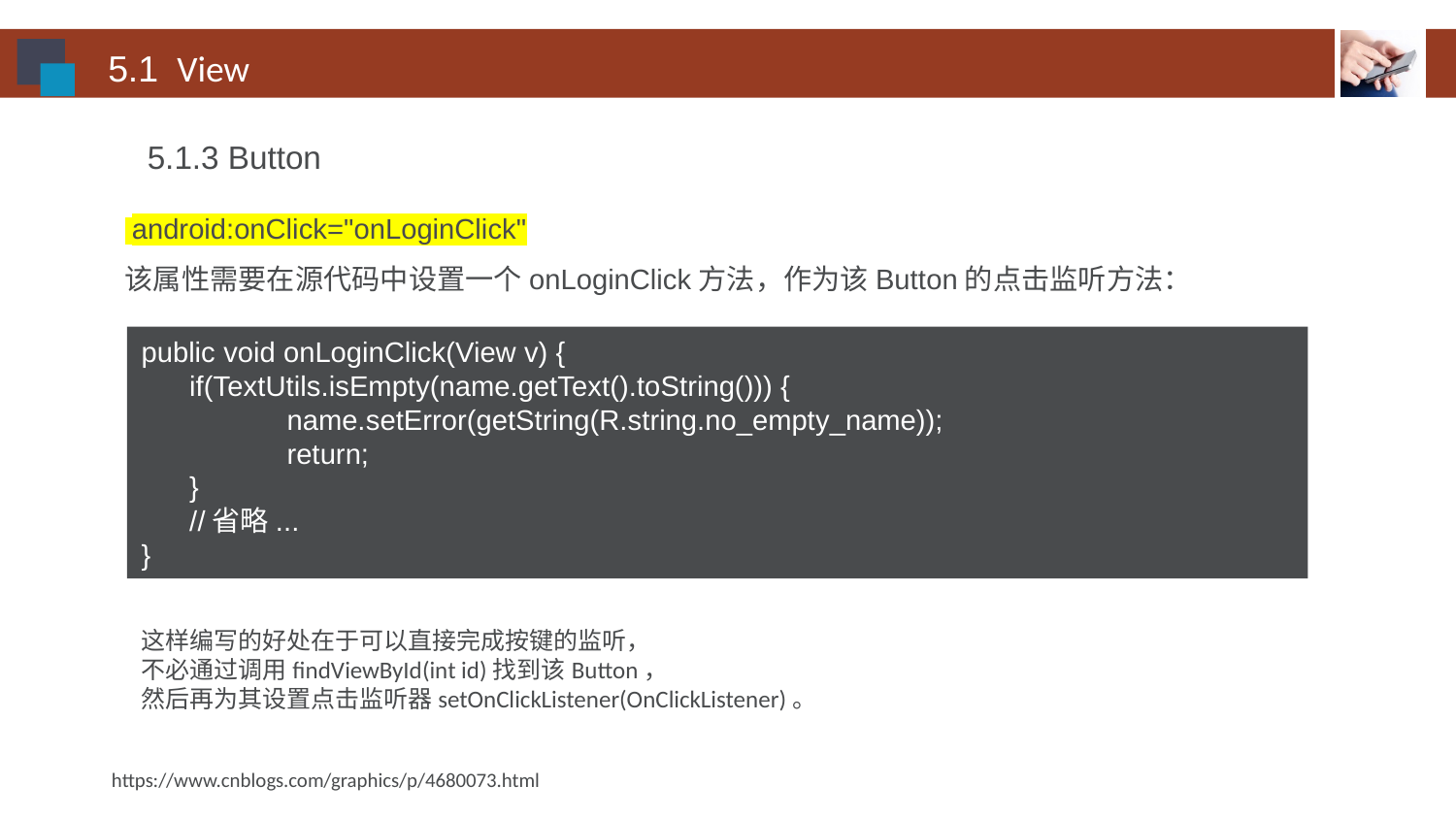

5.1  View
5.1.3 Button

 android:onClick="onLoginClick"
该属性需要在源代码中设置一个onLoginClick方法，作为该Button的点击监听方法：
public void onLoginClick(View v) {
      if(TextUtils.isEmpty(name.getText().toString())) {
	name.setError(getString(R.string.no_empty_name));
	return;
      }
      //省略...
}
这样编写的好处在于可以直接完成按键的监听，
不必通过调用findViewById(int id)找到该Button，
然后再为其设置点击监听器setOnClickListener(OnClickListener)。
https://www.cnblogs.com/graphics/p/4680073.html